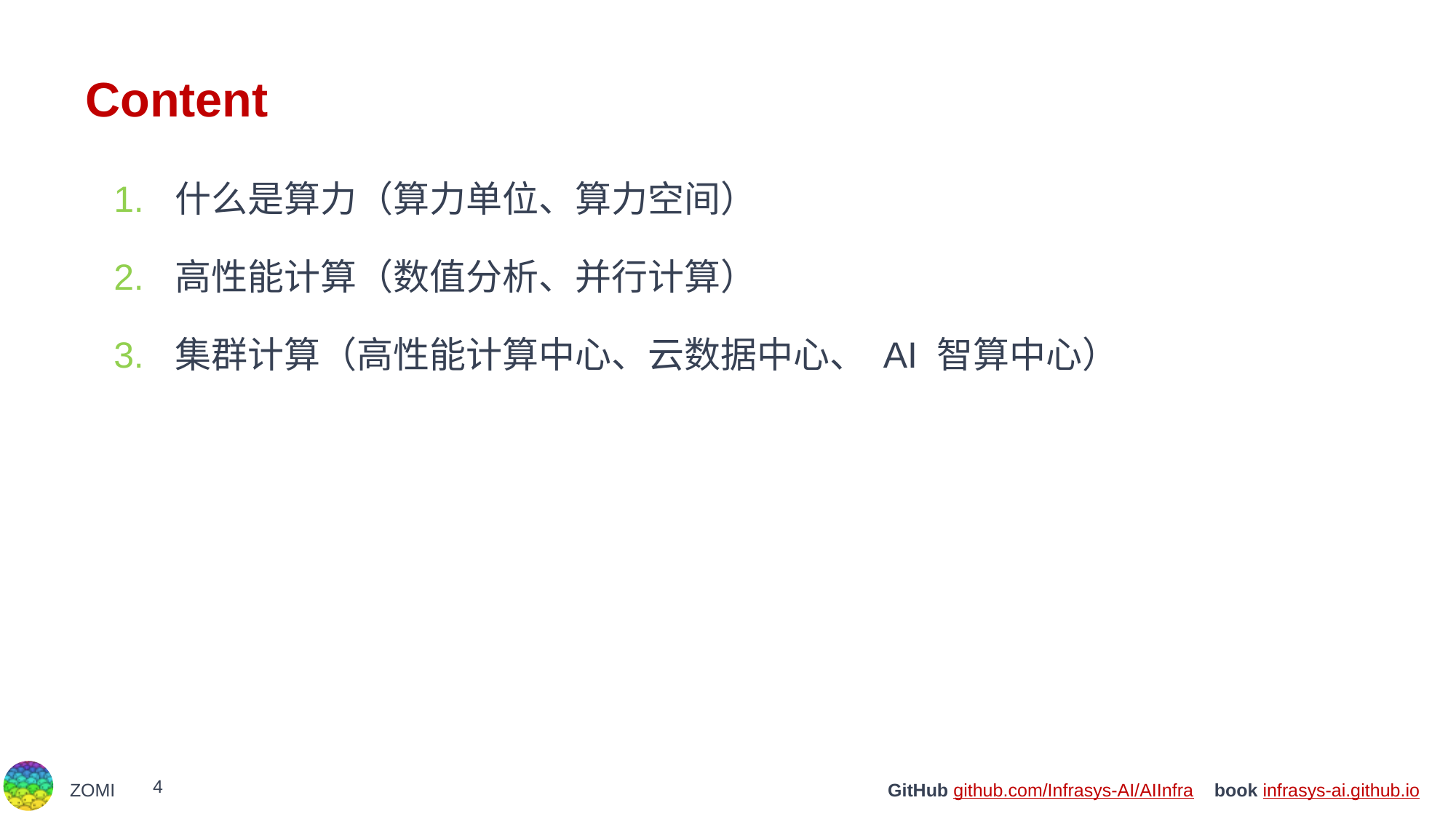

# Content
什么是算力（算力单位、算力空间）
高性能计算（数值分析、并行计算）
集群计算（高性能计算中心、云数据中心、 AI 智算中心）